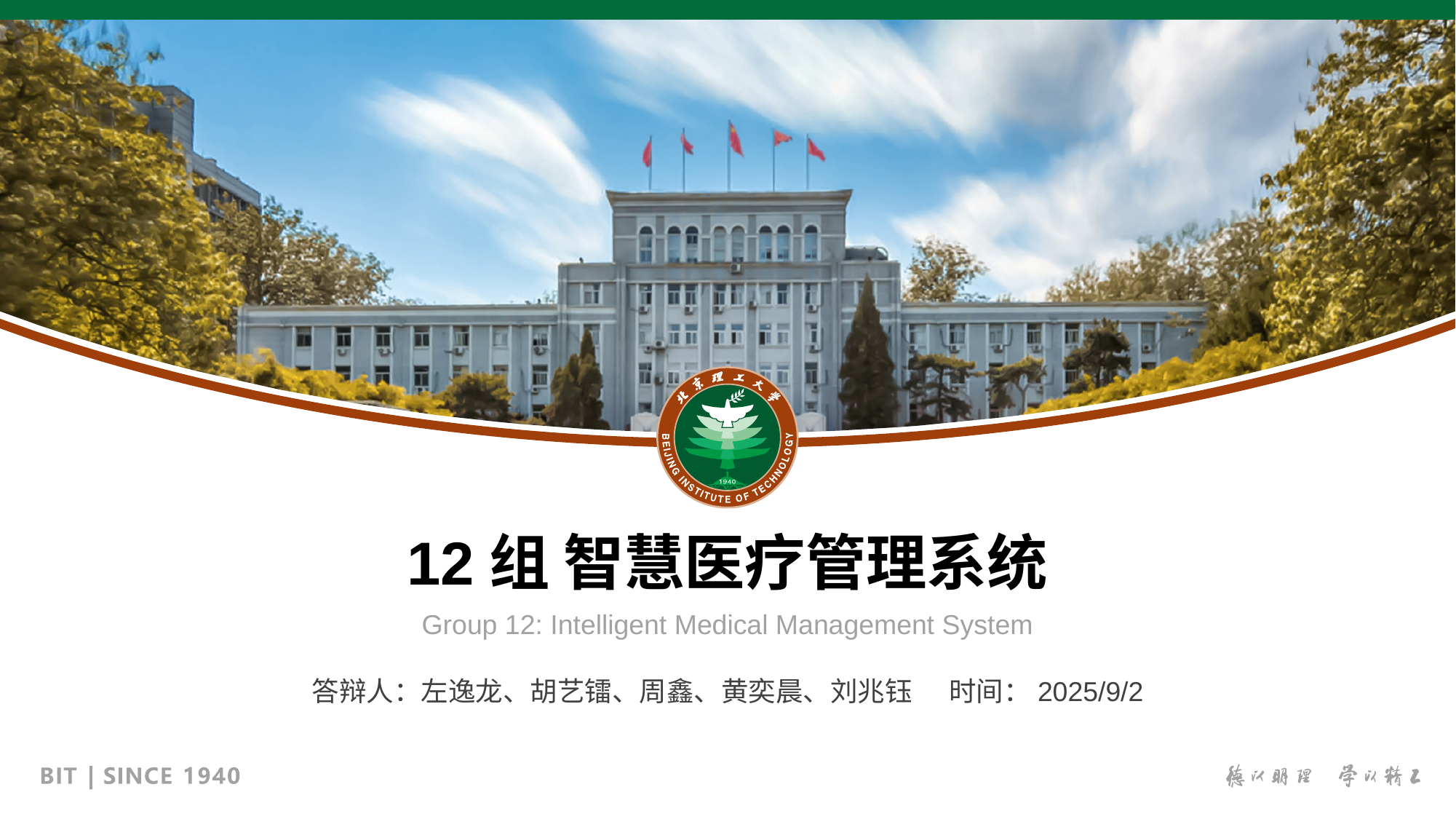

12组 智慧医疗管理系统
Group 12: Intelligent Medical Management System
答辩人：左逸龙、胡艺镭、周鑫、黄奕晨、刘兆钰      时间：2025/9/2